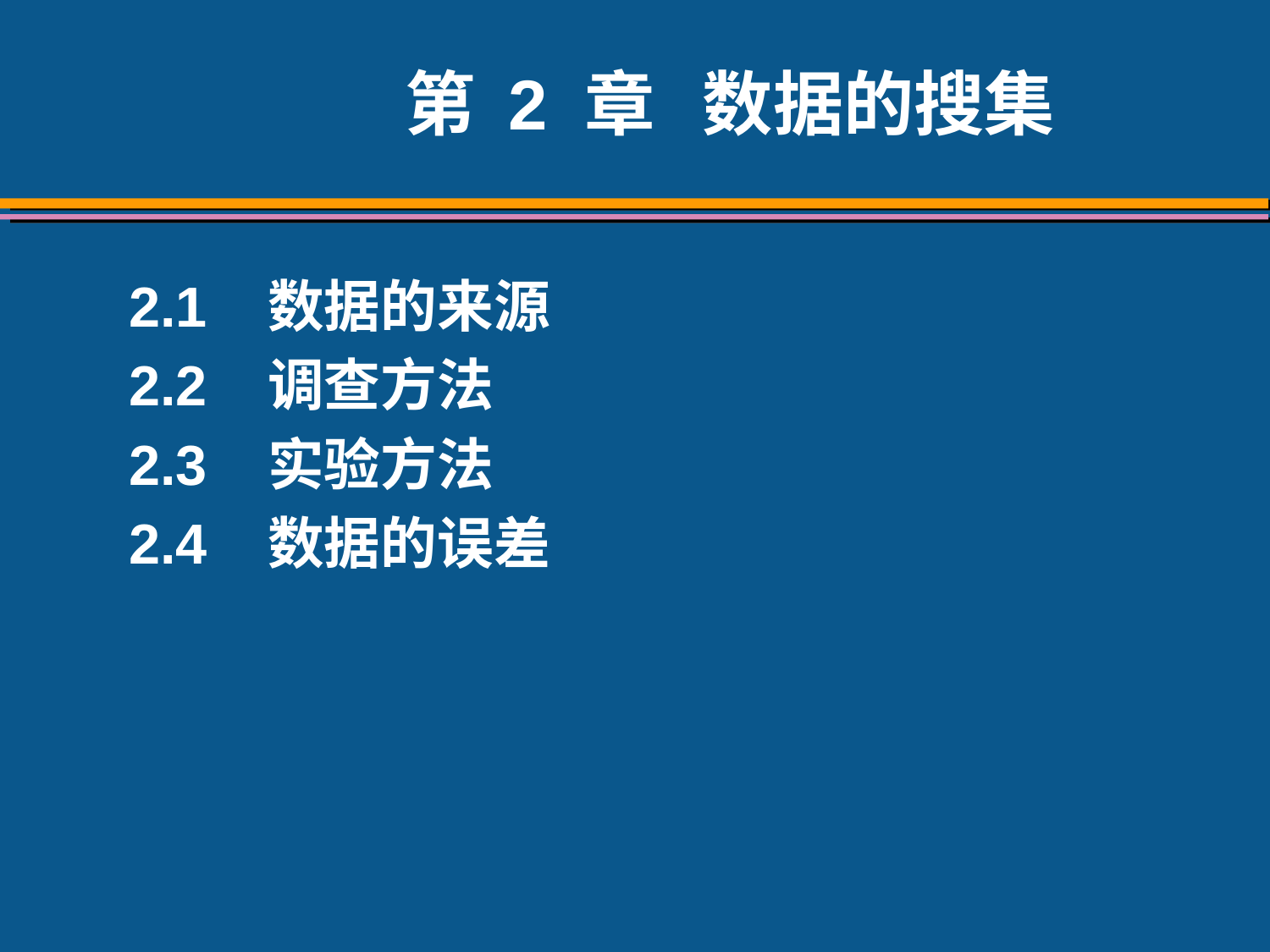

# 第 2 章   数据的搜集
2.1   数据的来源
2.2   调查方法
2.3   实验方法
2.4   数据的误差